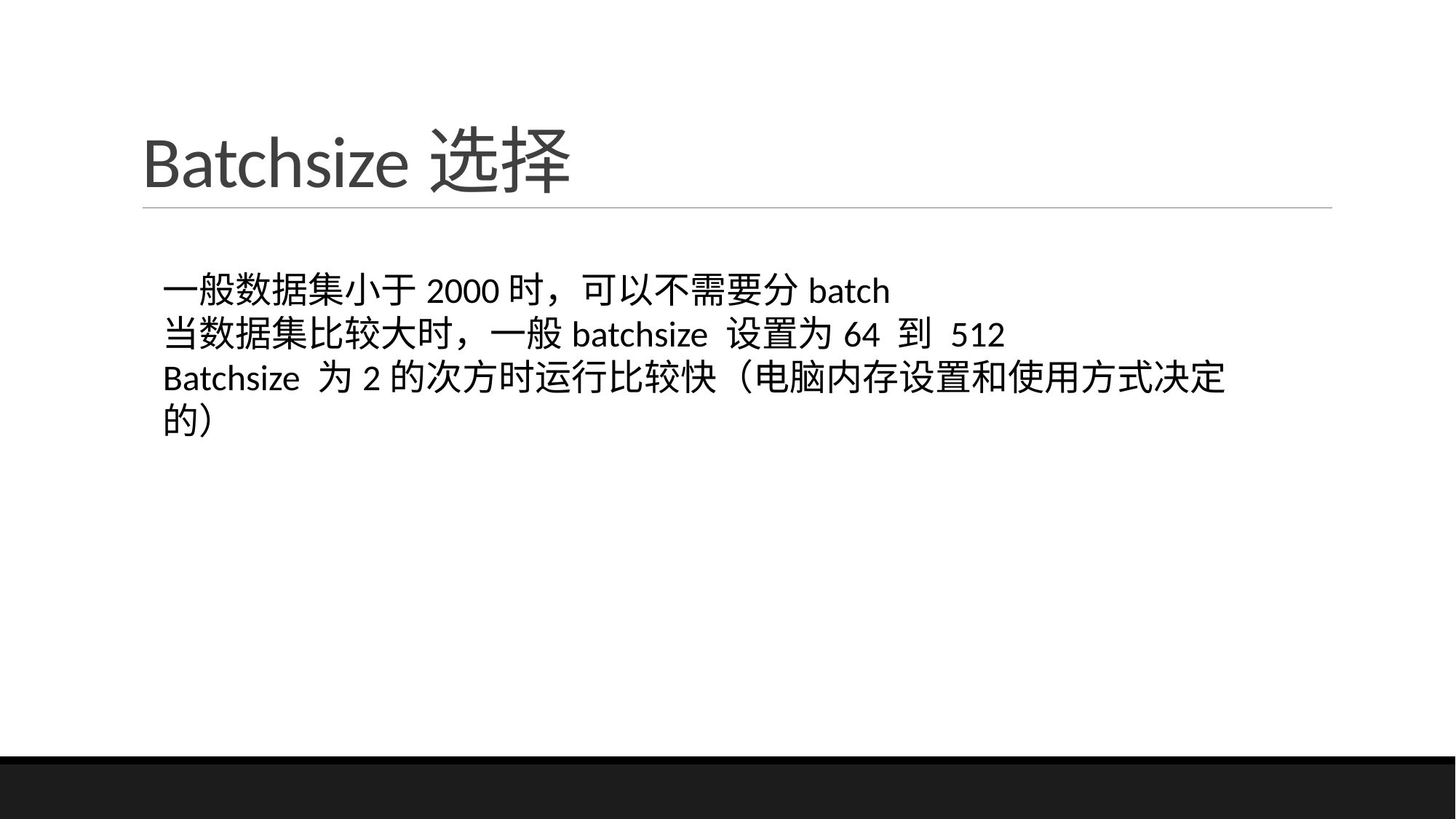

# Batchsize选择
一般数据集小于2000时，可以不需要分batch
当数据集比较大时，一般batchsize 设置为64 到 512
Batchsize 为2的次方时运行比较快（电脑内存设置和使用方式决定的）